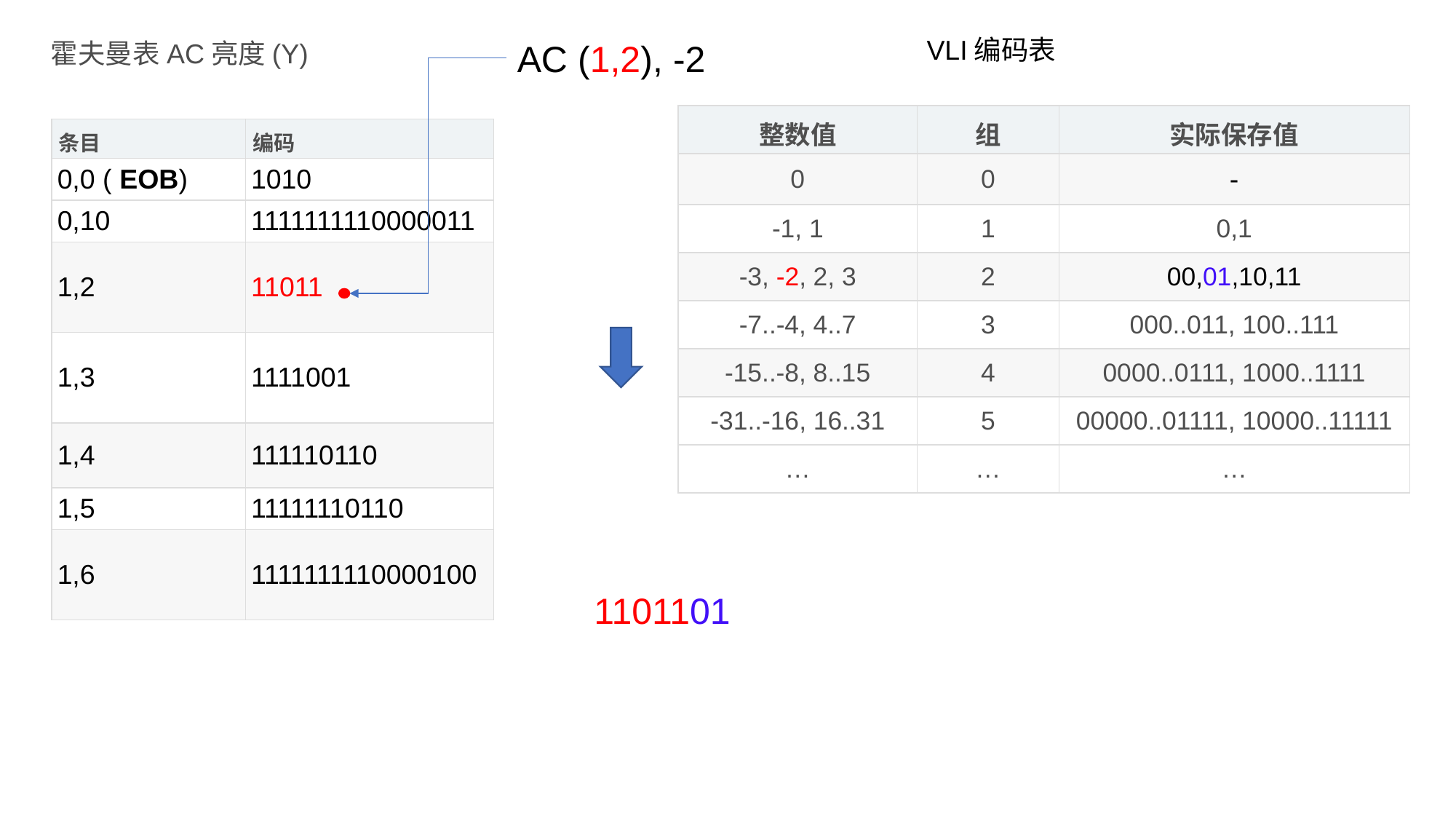

VLI编码表
AC (1,2), -2
霍夫曼表AC亮度(Y)
| 整数值 | 组 | 实际保存值 |
| --- | --- | --- |
| 0 | 0 | - |
| -1, 1 | 1 | 0,1 |
| -3, -2, 2, 3 | 2 | 00,01,10,11 |
| -7..-4, 4..7 | 3 | 000..011, 100..111 |
| -15..-8, 8..15 | 4 | 0000..0111, 1000..1111 |
| -31..-16, 16..31 | 5 | 00000..01111, 10000..11111 |
| … | … | … |
| 条目 | 编码 |
| --- | --- |
| 0,0 ( EOB) | 1010 |
| 0,10 | 1111111110000011 |
| 1,2 | 11011 |
| 1,3 | 1111001 |
| 1,4 | 111110110 |
| 1,5 | 11111110110 |
| 1,6 | 1111111110000100 |

1101101